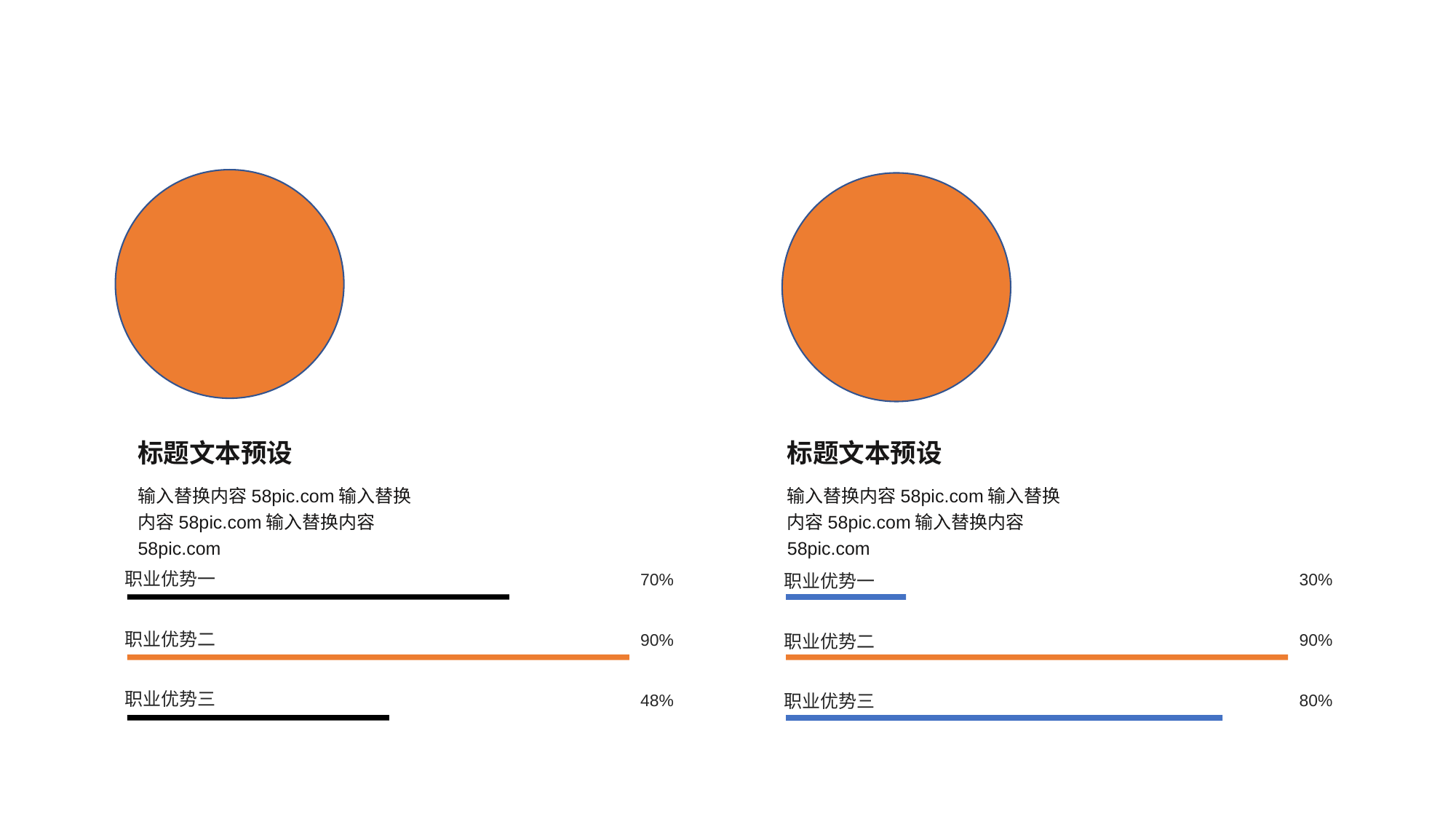

标题文本预设
标题文本预设
输入替换内容58pic.com输入替换内容58pic.com输入替换内容58pic.com
输入替换内容58pic.com输入替换内容58pic.com输入替换内容58pic.com
职业优势一
70%

职业优势二
90%

职业优势三
48%

职业优势一
30%

职业优势二
90%

职业优势三
80%